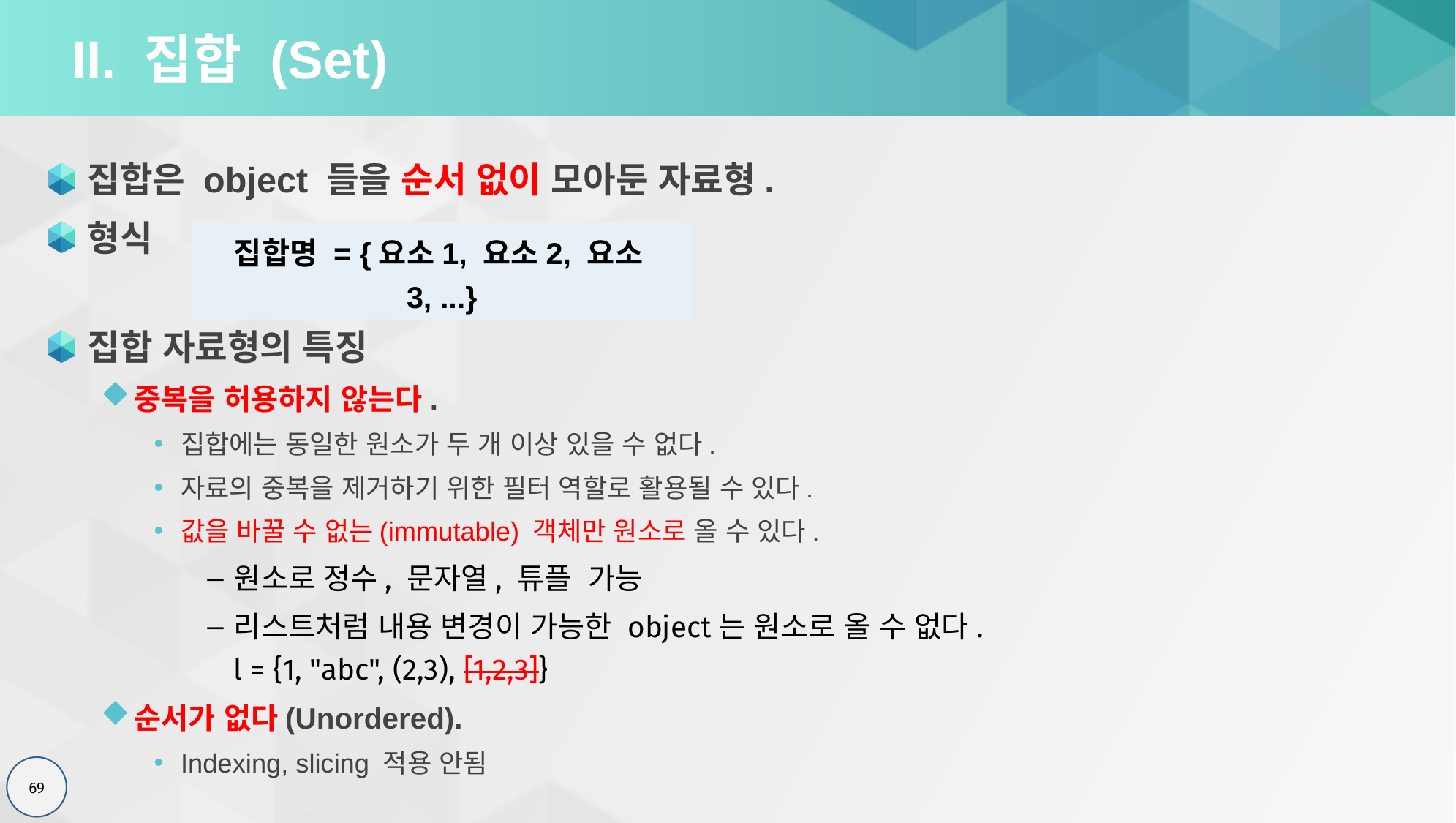

# II. 집합 (Set)
집합은 object 들을 순서 없이 모아둔 자료형.
형식
집합 자료형의 특징
중복을 허용하지 않는다.
집합에는 동일한 원소가 두 개 이상 있을 수 없다.
자료의 중복을 제거하기 위한 필터 역할로 활용될 수 있다.
값을 바꿀 수 없는(immutable) 객체만 원소로 올 수 있다.
원소로 정수, 문자열, 튜플  가능
리스트처럼 내용 변경이 가능한 object는 원소로 올 수 없다.
l = {1, "abc", (2,3), [1,2,3]}
순서가 없다(Unordered).
Indexing, slicing 적용 안됨

집합명 = {요소1, 요소2, 요소3, ...}